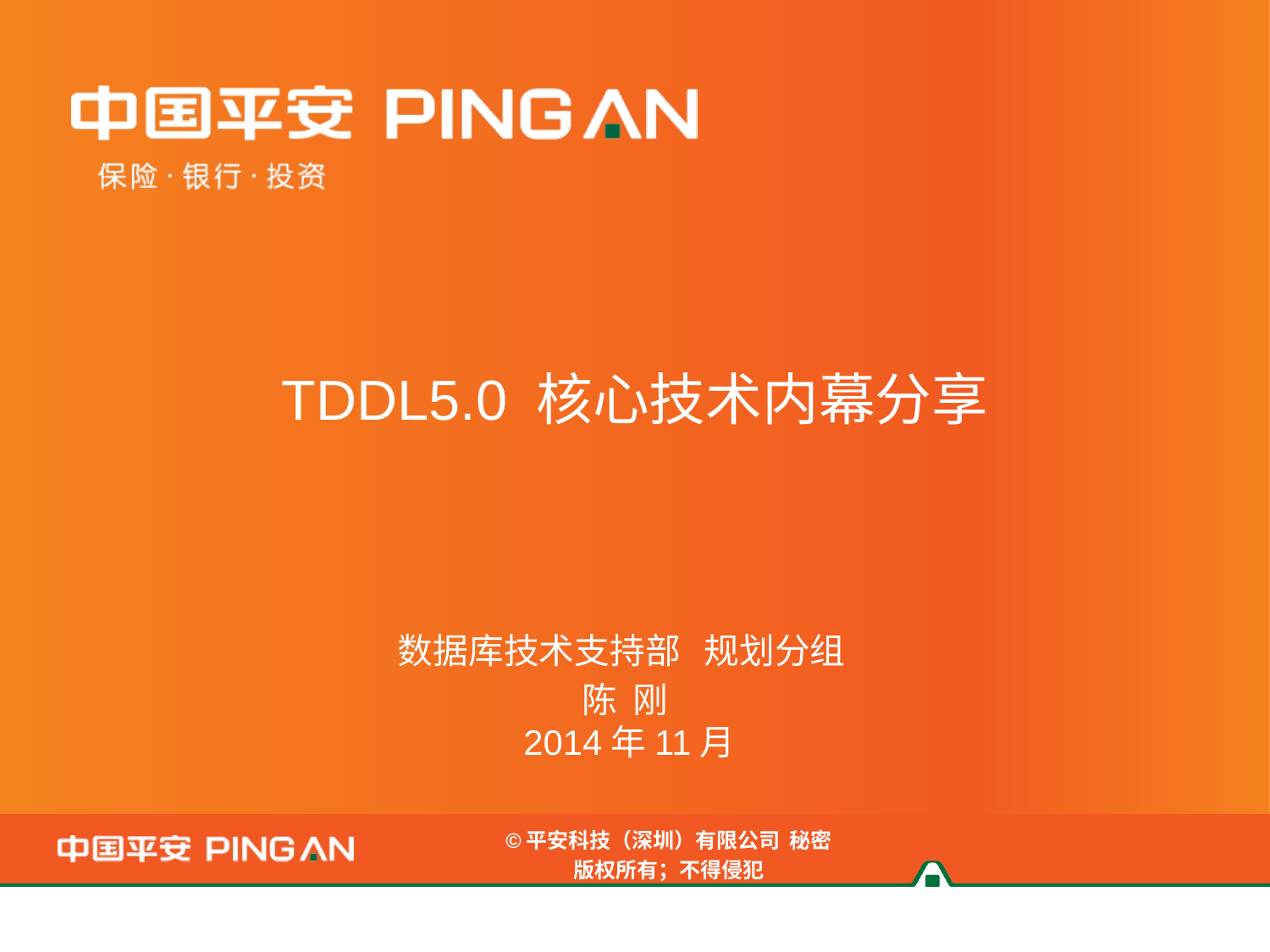

# TDDL5.0 核心技术内幕分享
数据库技术支持部   规划分组
陈  刚
2014年11月